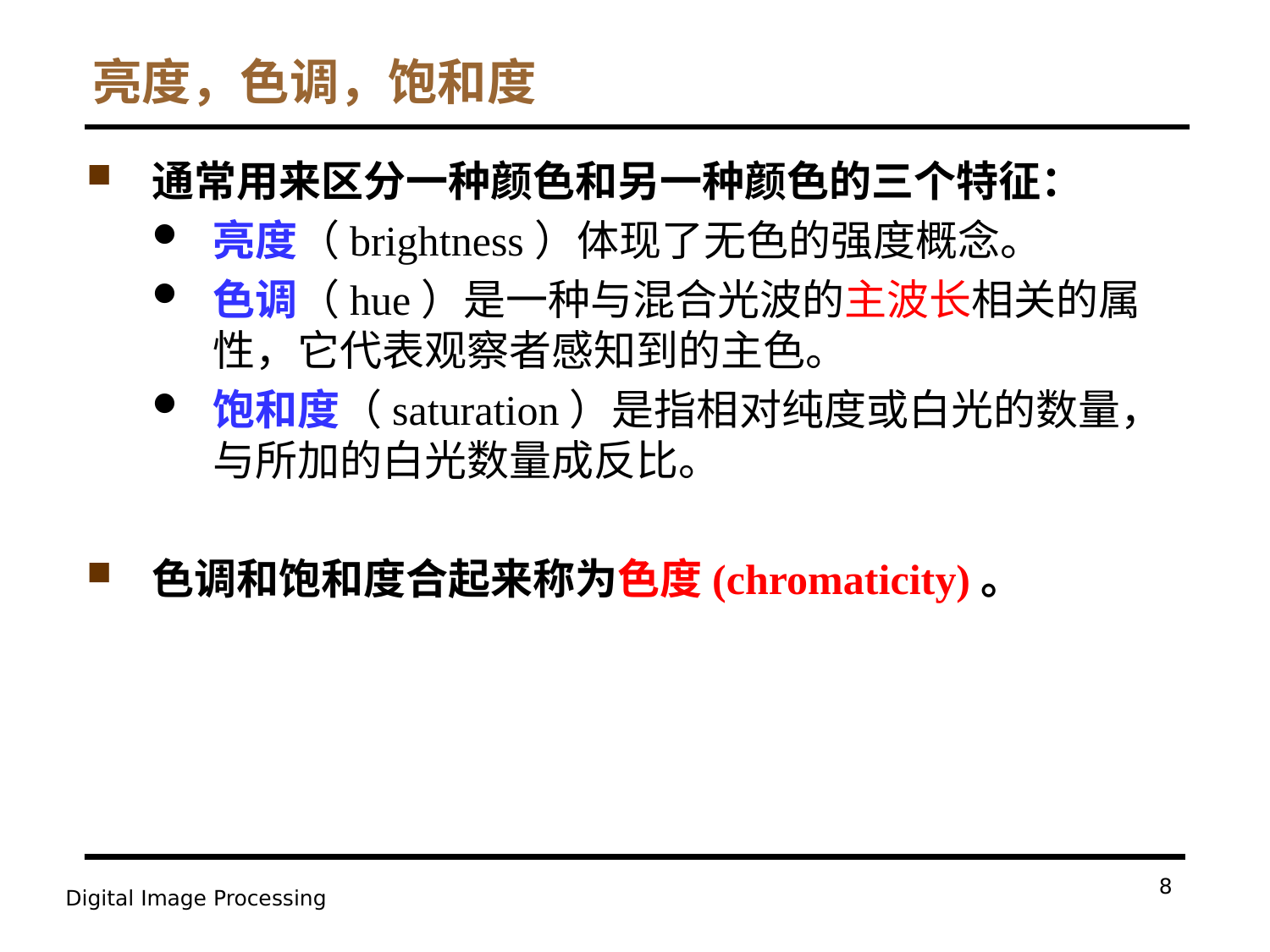

# 亮度，色调，饱和度
通常用来区分一种颜色和另一种颜色的三个特征：
亮度（brightness）体现了无色的强度概念。
色调（hue）是一种与混合光波的主波长相关的属性，它代表观察者感知到的主色。
饱和度（saturation）是指相对纯度或白光的数量，与所加的白光数量成反比。

色调和饱和度合起来称为色度(chromaticity)。
8
Digital Image Processing